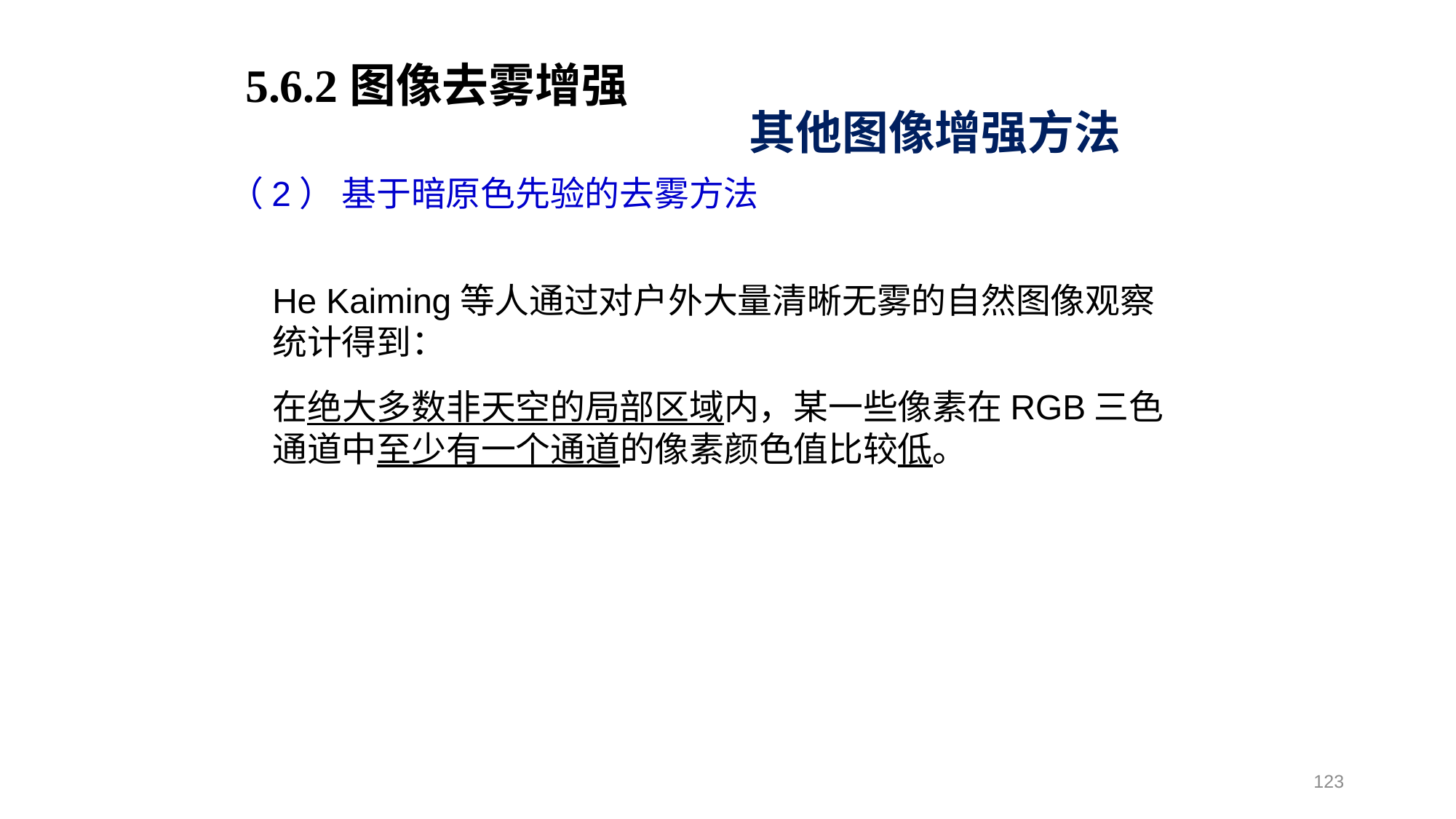

5.6.2图像去雾增强
其他图像增强方法
（2） 基于暗原色先验的去雾方法
He Kaiming等人通过对户外大量清晰无雾的自然图像观察统计得到：
在绝大多数非天空的局部区域内，某一些像素在RGB三色通道中至少有一个通道的像素颜色值比较低。
123